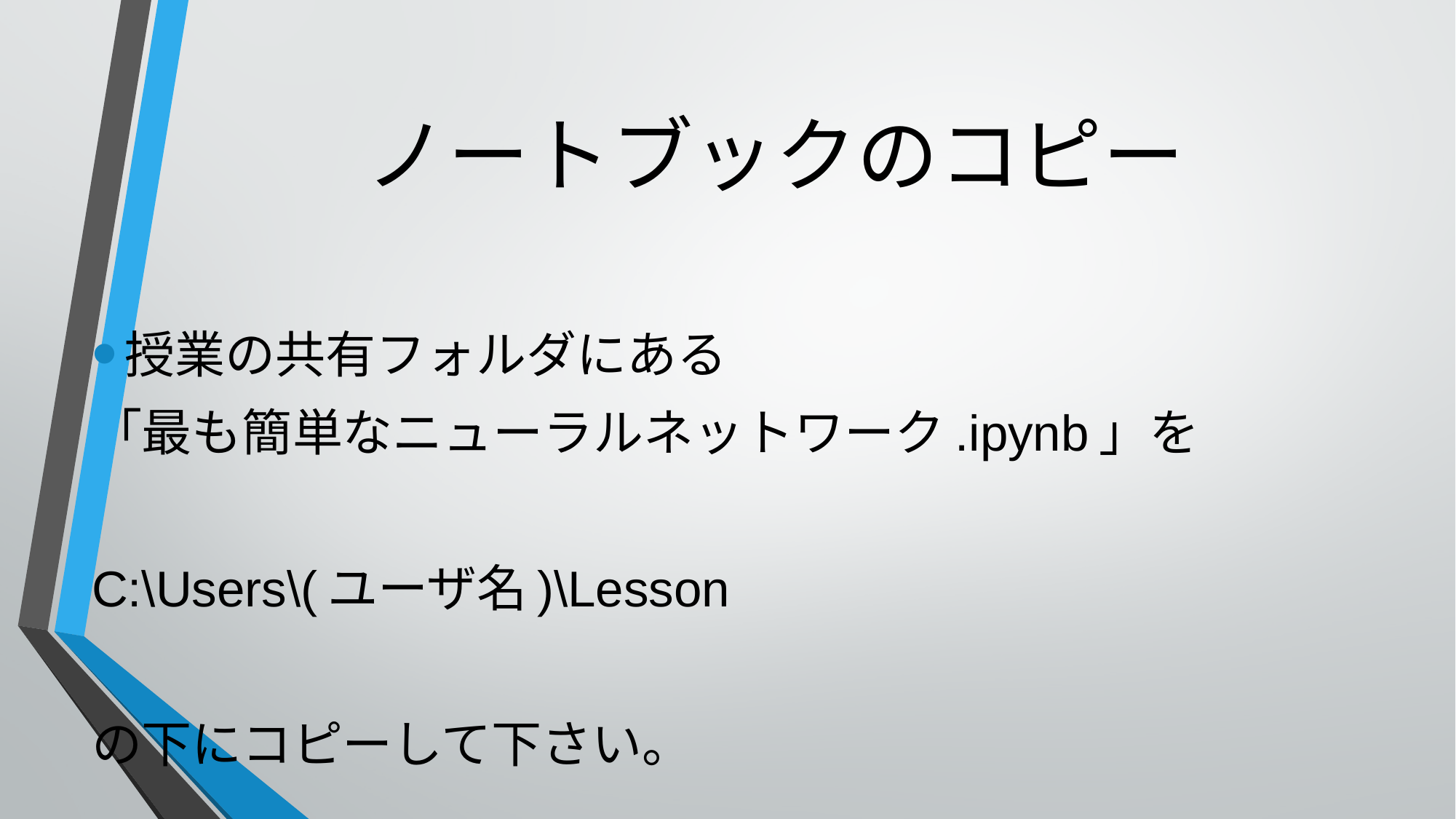

# ノートブックのコピー
授業の共有フォルダにある
「最も簡単なニューラルネットワーク.ipynb」を

C:\Users\(ユーザ名)\Lesson

の下にコピーして下さい。